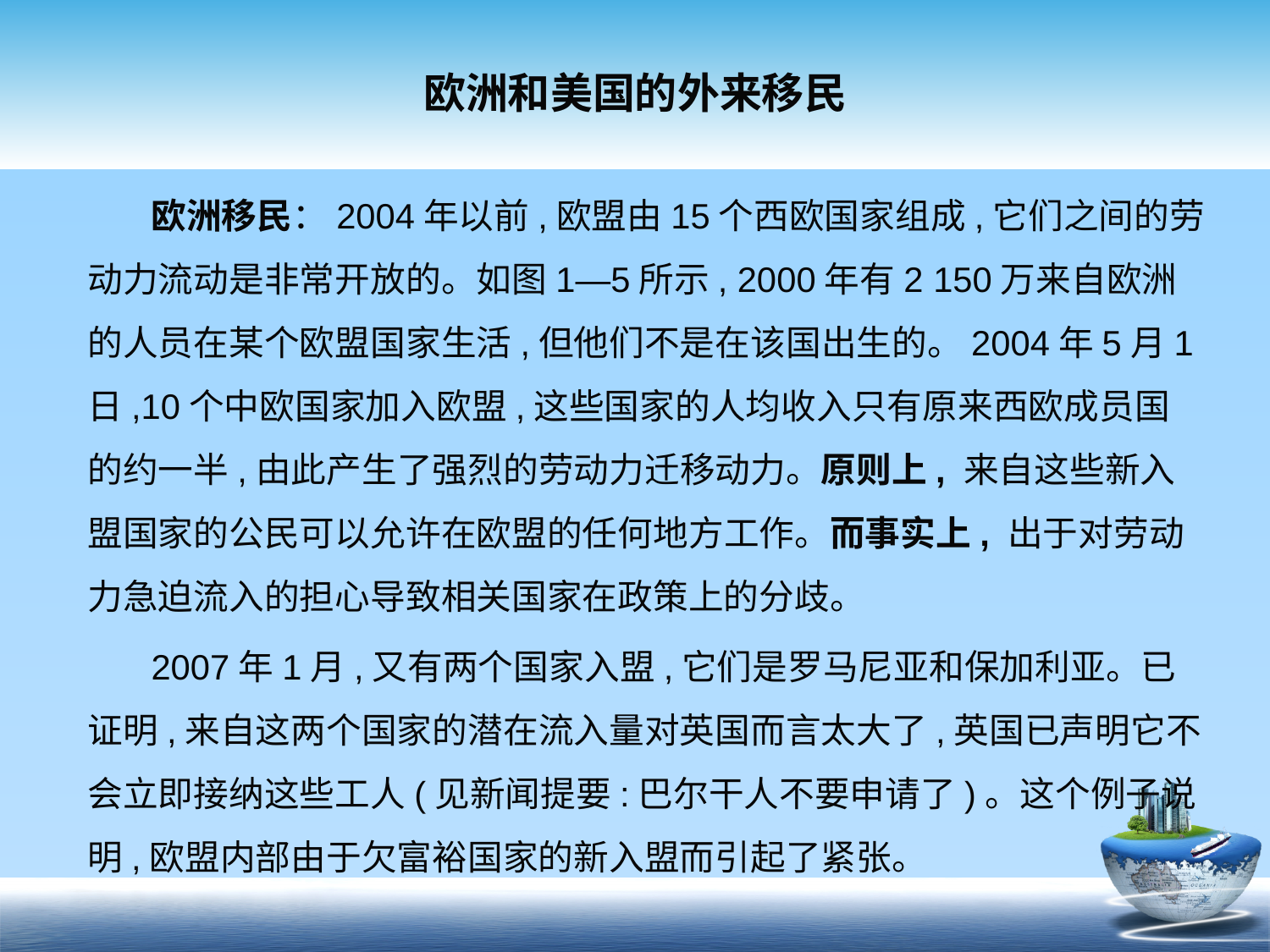

# 欧洲和美国的外来移民
欧洲移民：2004年以前,欧盟由15个西欧国家组成,它们之间的劳动力流动是非常开放的。如图1—5所示, 2000年有2 150万来自欧洲的人员在某个欧盟国家生活,但他们不是在该国出生的。2004年5月1日,10个中欧国家加入欧盟,这些国家的人均收入只有原来西欧成员国的约一半,由此产生了强烈的劳动力迁移动力。原则上, 来自这些新入盟国家的公民可以允许在欧盟的任何地方工作。而事实上, 出于对劳动力急迫流入的担心导致相关国家在政策上的分歧。
2007年1月,又有两个国家入盟,它们是罗马尼亚和保加利亚。已证明,来自这两个国家的潜在流入量对英国而言太大了,英国已声明它不会立即接纳这些工人(见新闻提要:巴尔干人不要申请了)。这个例子说明,欧盟内部由于欠富裕国家的新入盟而引起了紧张。